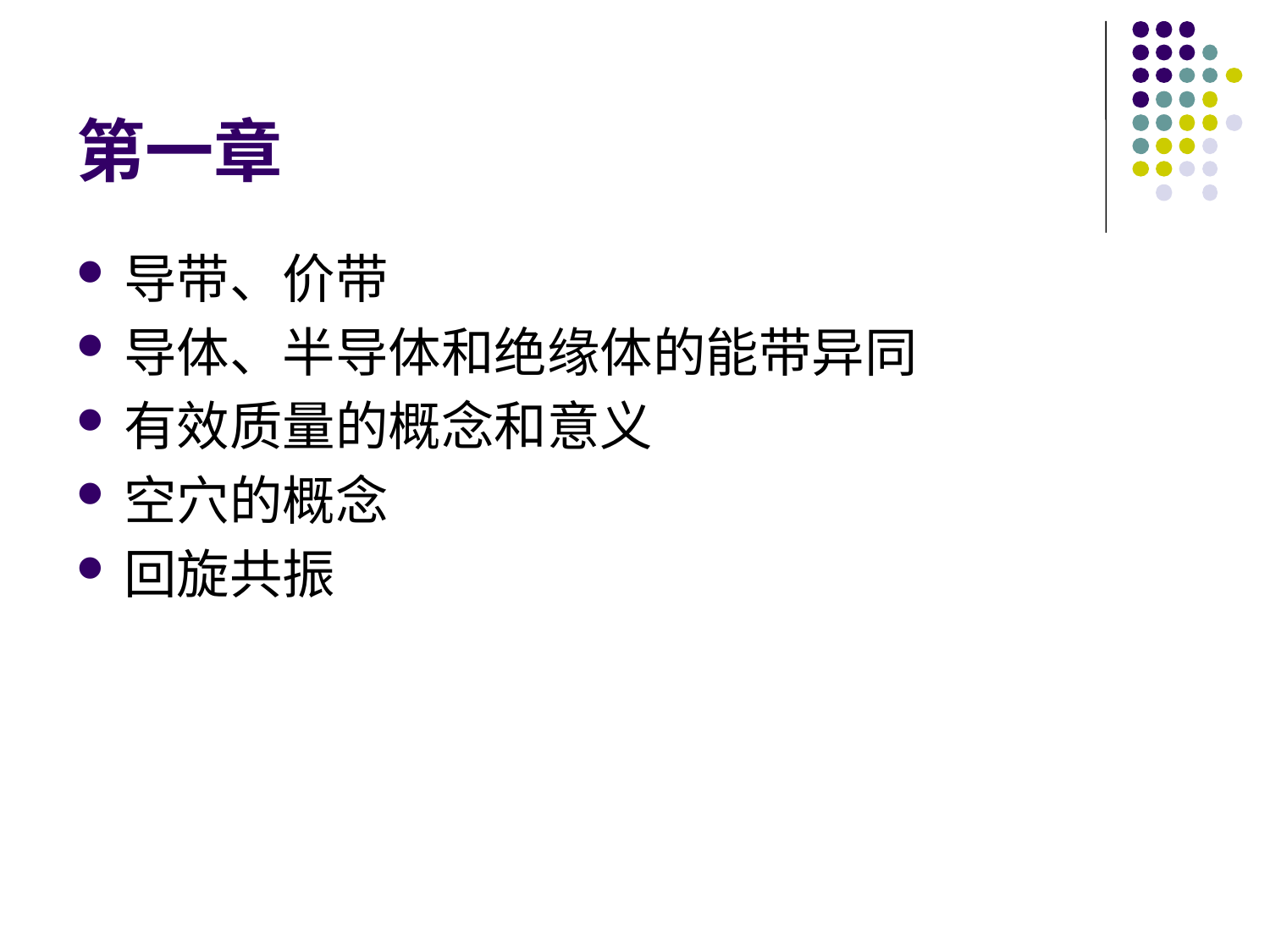

# 第一章
导带、价带
导体、半导体和绝缘体的能带异同
有效质量的概念和意义
空穴的概念
回旋共振